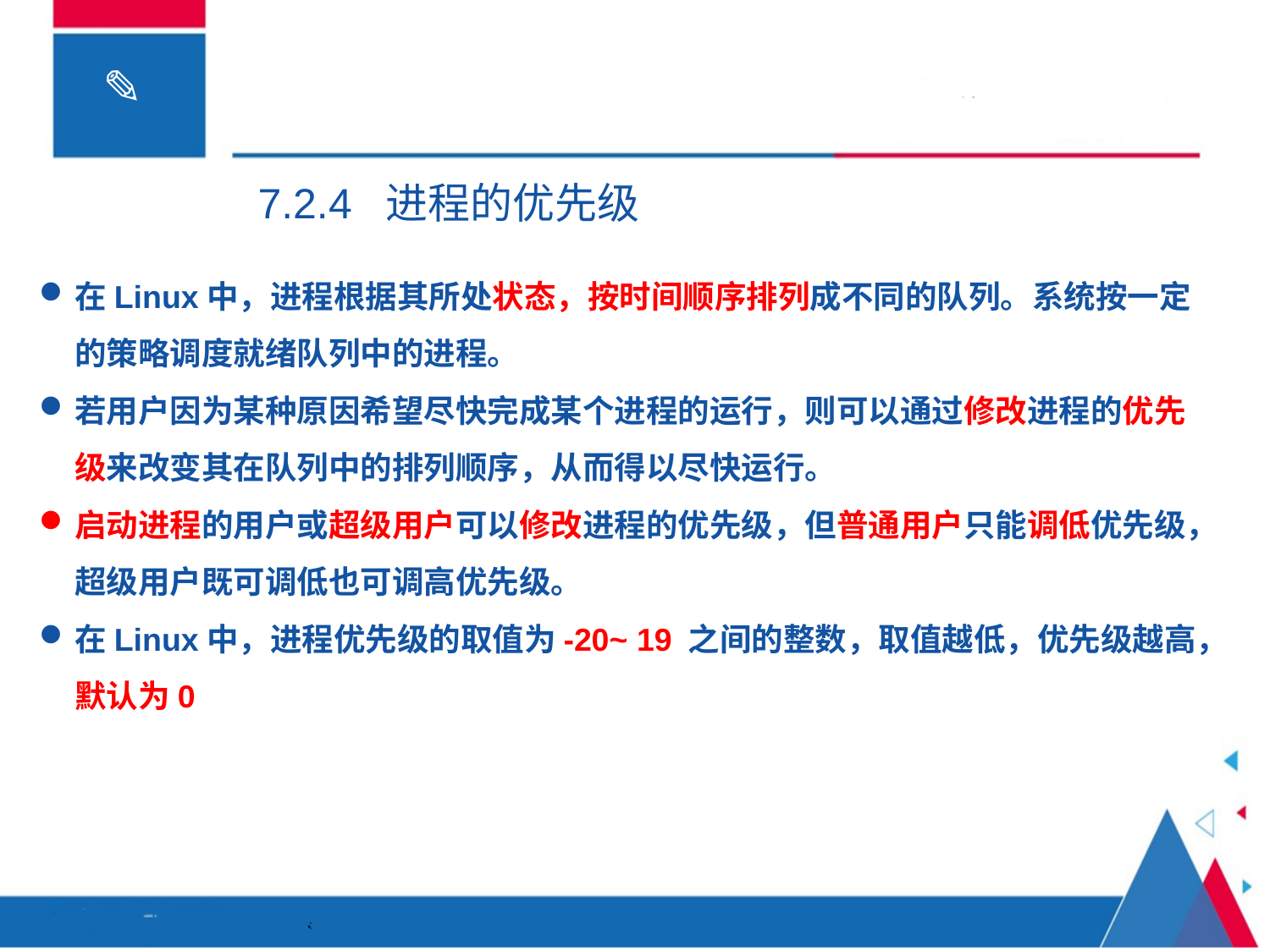

7.2.4  进程的优先级
在Linux中，进程根据其所处状态，按时间顺序排列成不同的队列。系统按一定的策略调度就绪队列中的进程。
若用户因为某种原因希望尽快完成某个进程的运行，则可以通过修改进程的优先级来改变其在队列中的排列顺序，从而得以尽快运行。
启动进程的用户或超级用户可以修改进程的优先级，但普通用户只能调低优先级，超级用户既可调低也可调高优先级。
在Linux中，进程优先级的取值为-20~ 19 之间的整数，取值越低，优先级越高，默认为0